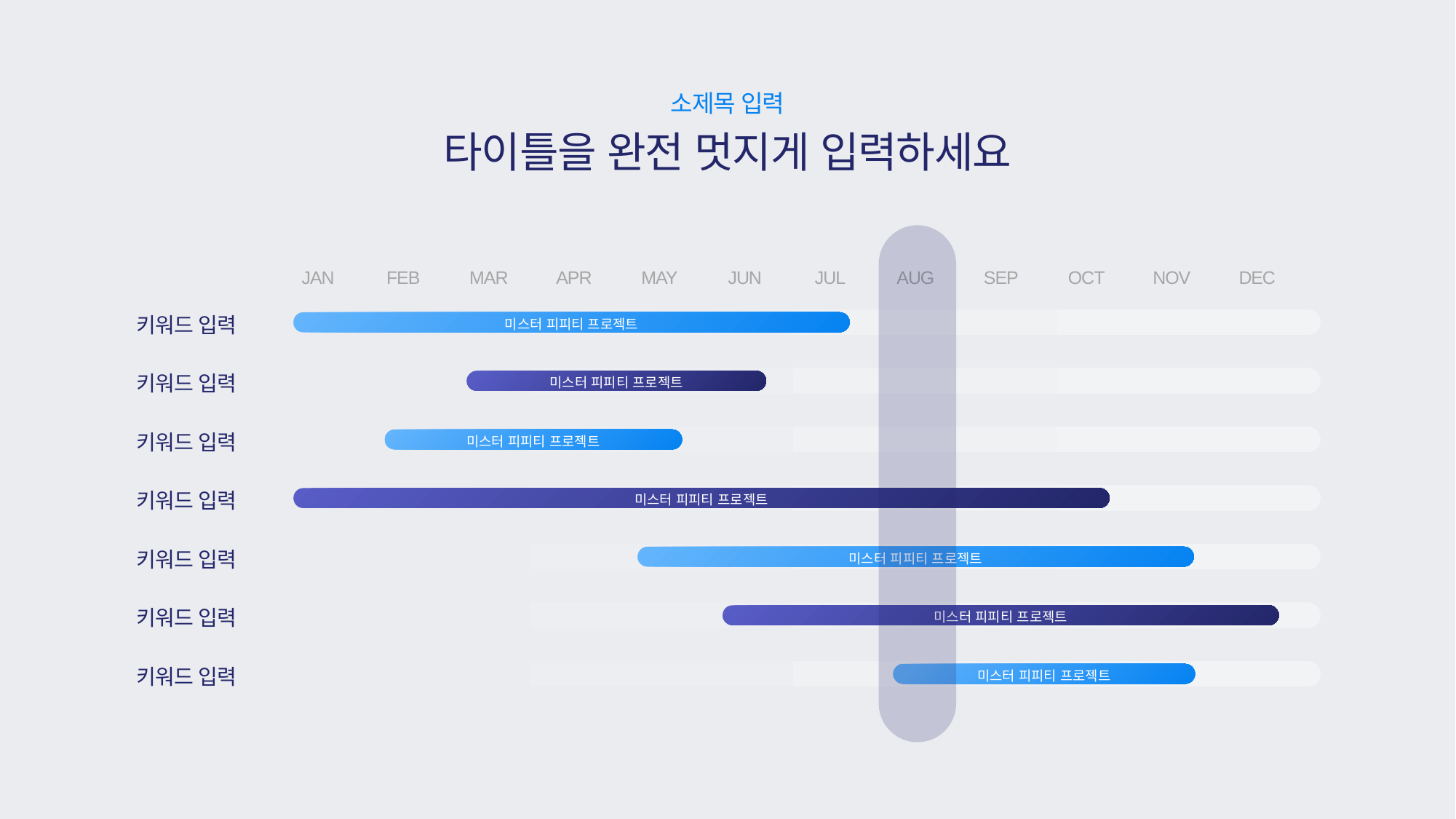

소제목 입력
타이틀을 완전 멋지게 입력하세요

JAN
FEB
MAR
APR
MAY
JUN
JUL
AUG
SEP
OCT
NOV
DEC

키워드 입력
미스터 피피티 프로젝트

키워드 입력
미스터 피피티 프로젝트

키워드 입력
미스터 피피티 프로젝트

키워드 입력
미스터 피피티 프로젝트

키워드 입력
미스터 피피티 프로젝트

키워드 입력
미스터 피피티 프로젝트

키워드 입력
미스터 피피티 프로젝트